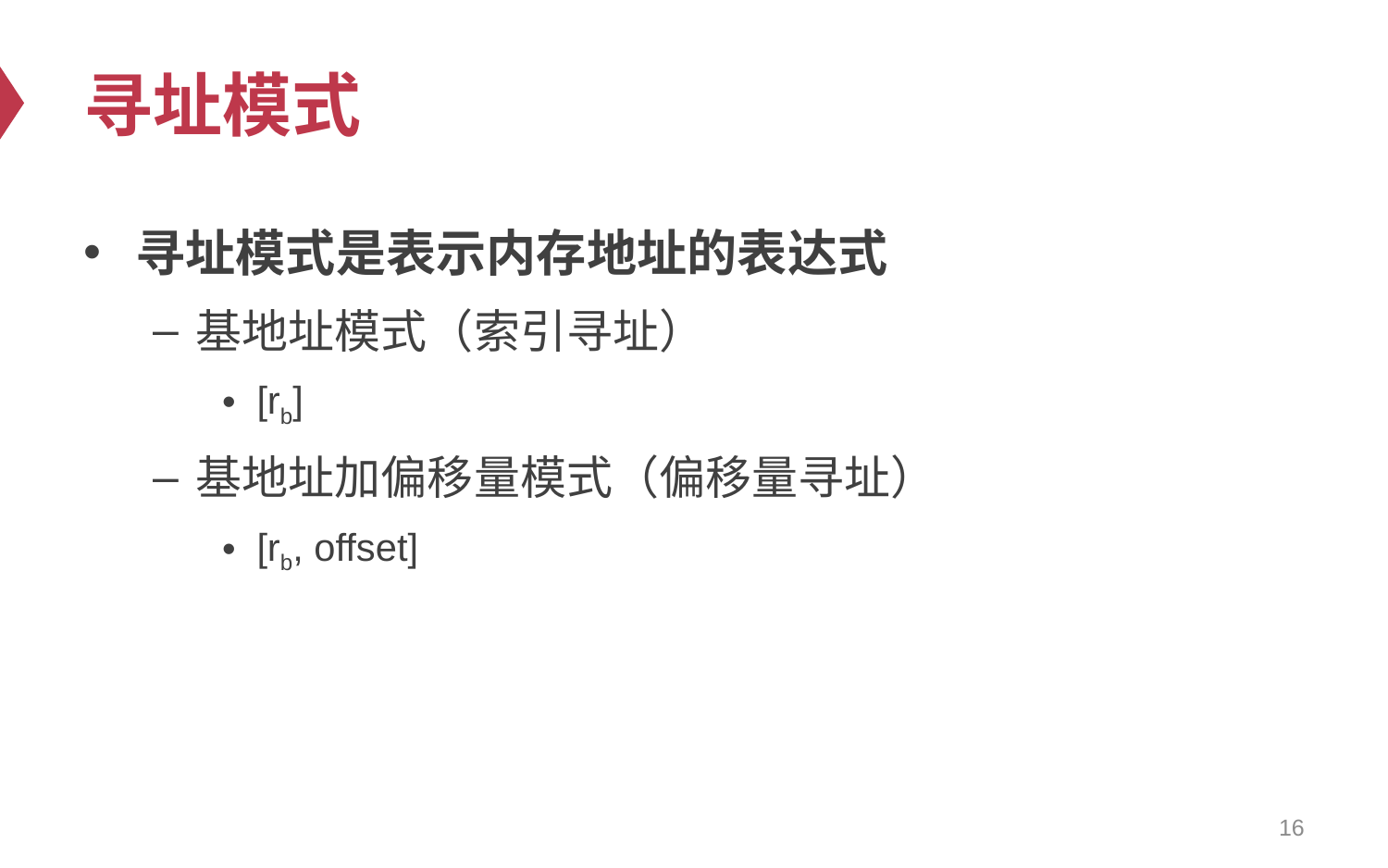

# 寻址模式
寻址模式是表示内存地址的表达式
基地址模式（索引寻址）
[rb]
基地址加偏移量模式（偏移量寻址）
[rb, offset]
16